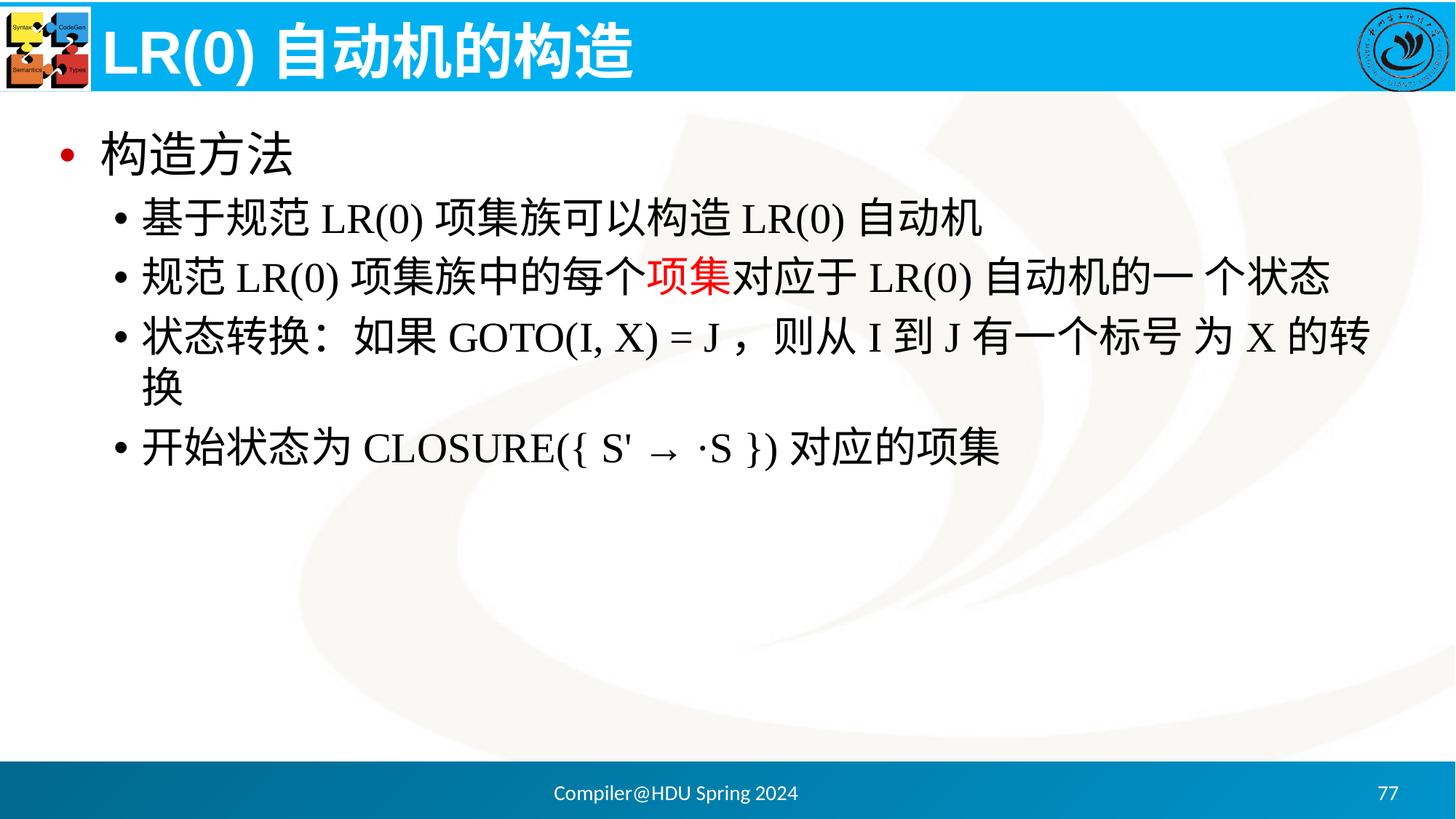

# LR(0)自动机的构造
构造方法
基于规范LR(0)项集族可以构造LR(0)自动机
规范LR(0)项集族中的每个项集对应于LR(0)自动机的一 个状态
状态转换：如果GOTO(I, X) = J，则从I到J有一个标号 为X的转换
开始状态为CLOSURE({ S' → ·S })对应的项集
Compiler@HDU Spring 2024
77